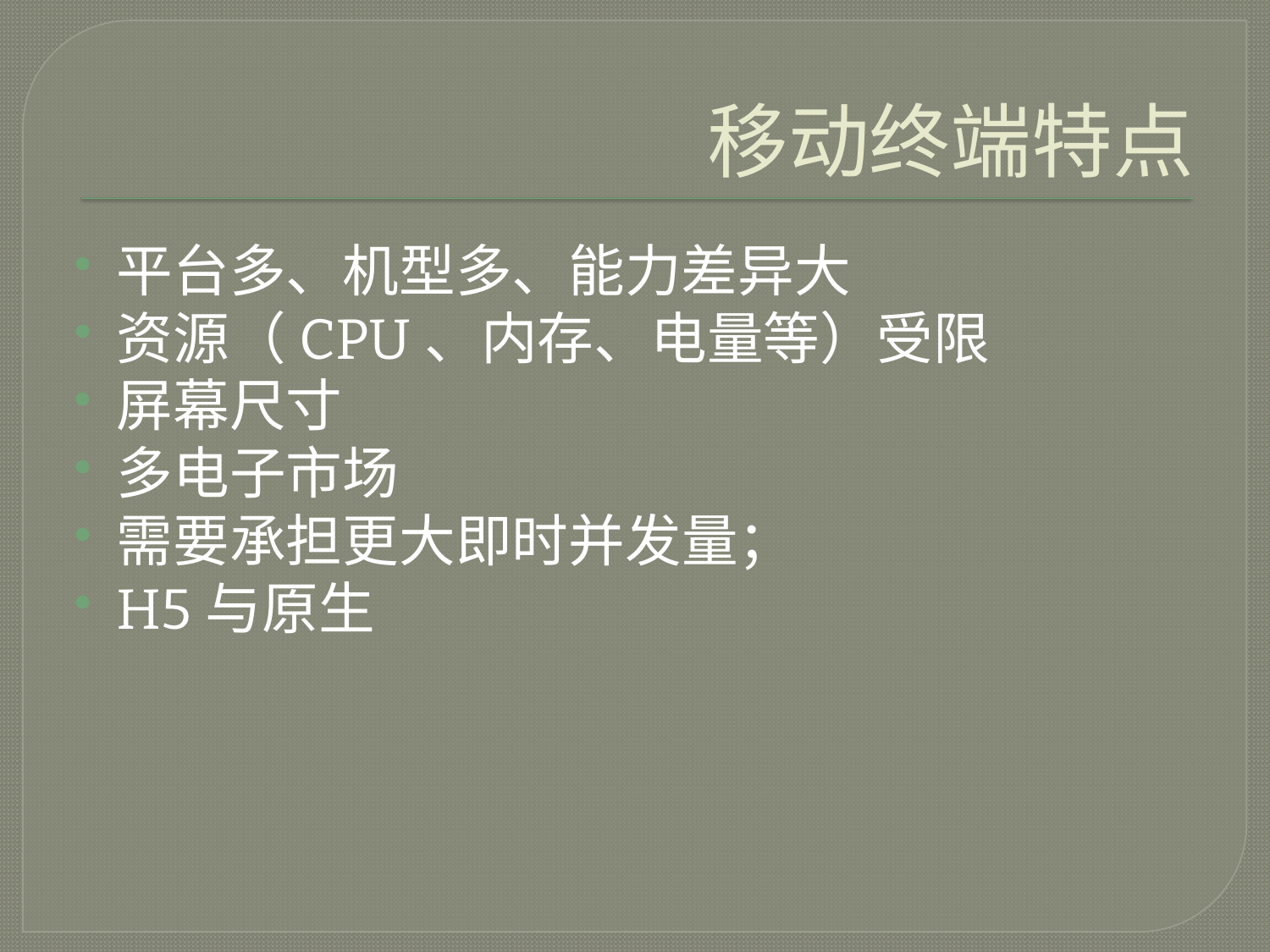

# 移动终端特点
平台多、机型多、能力差异大
资源（CPU、内存、电量等）受限
屏幕尺寸
多电子市场
需要承担更大即时并发量；
H5与原生